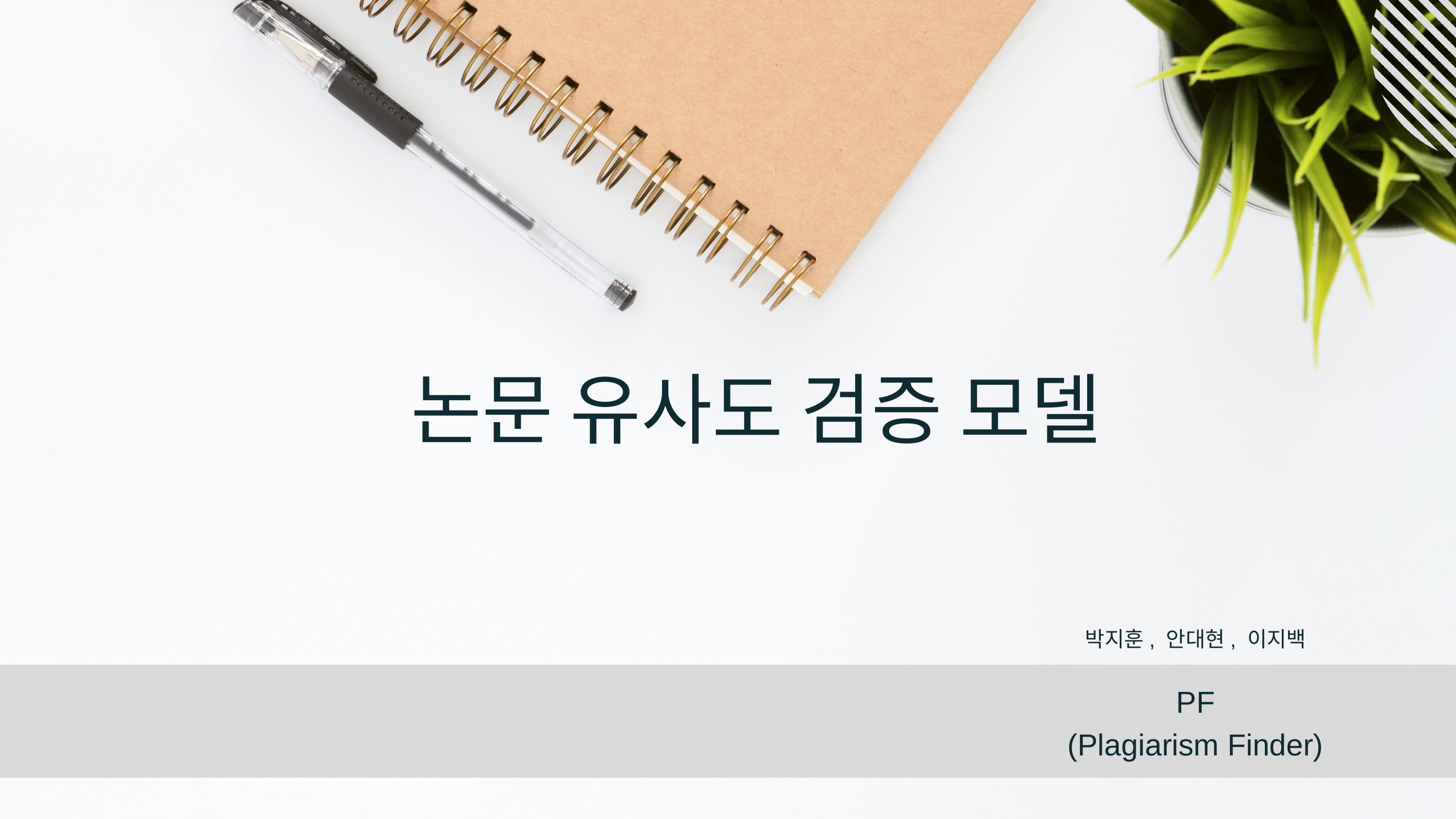

논문 유사도 검증 모델
박지훈, 안대현, 이지백

PF
(Plagiarism Finder)